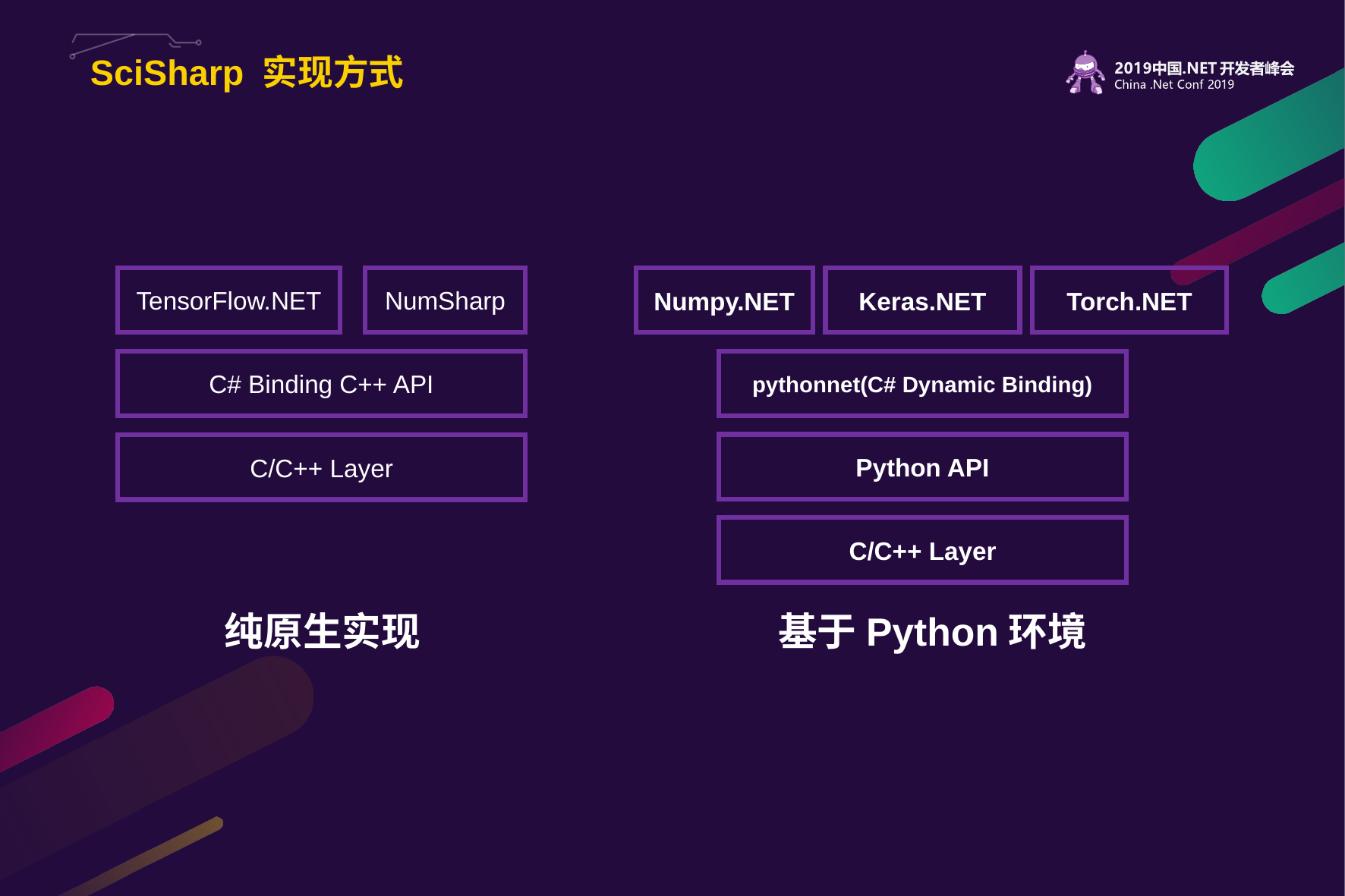

# SciSharp 实现方式

TensorFlow.NET
NumSharp
C# Binding C++ API
C/C++ Layer
Numpy.NET
Keras.NET
Torch.NET
pythonnet(C# Dynamic Binding)
Python API
C/C++ Layer
纯原生实现
基于Python环境